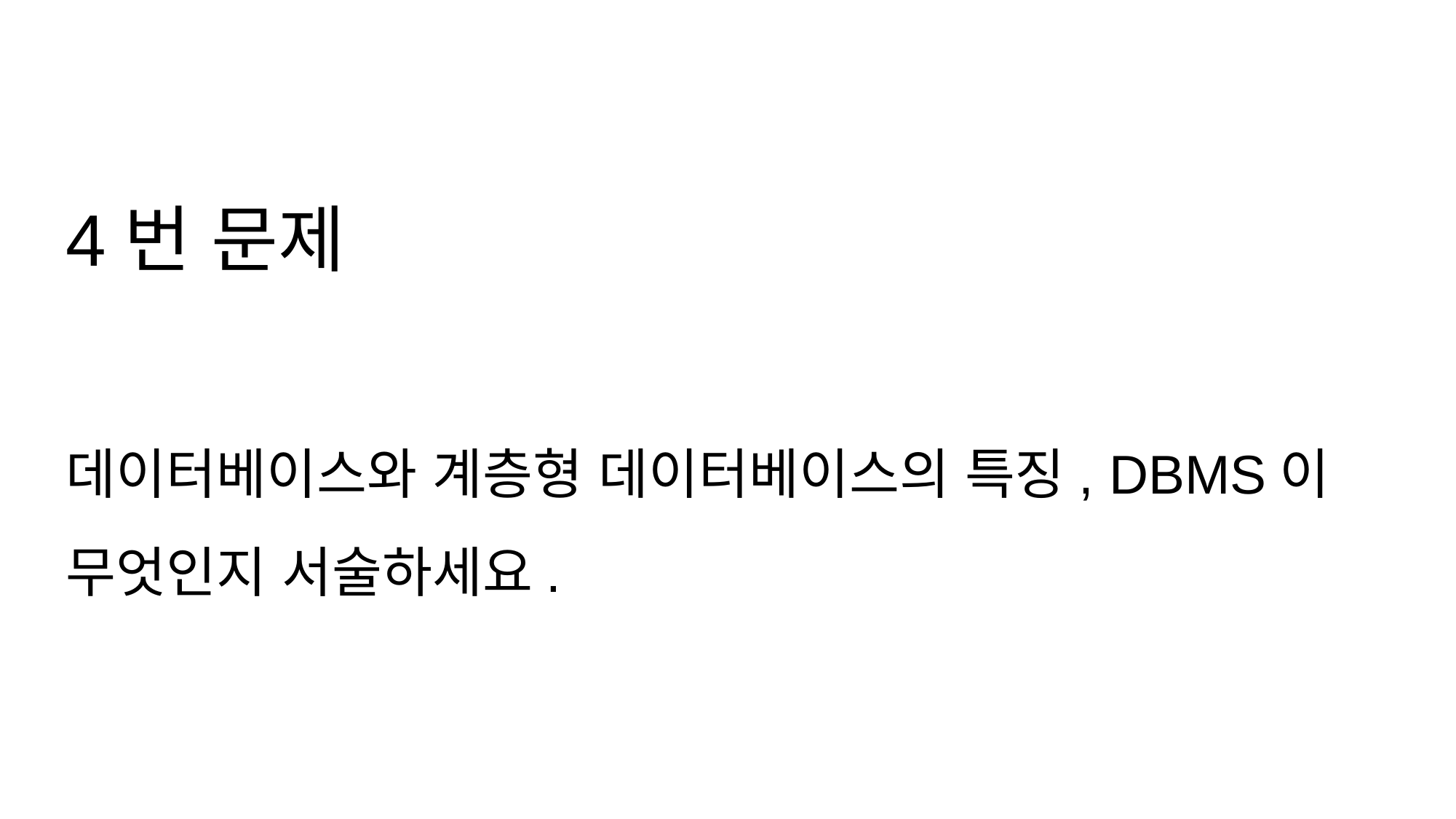

4번 문제
데이터베이스와 계층형 데이터베이스의 특징, DBMS이 무엇인지 서술하세요.